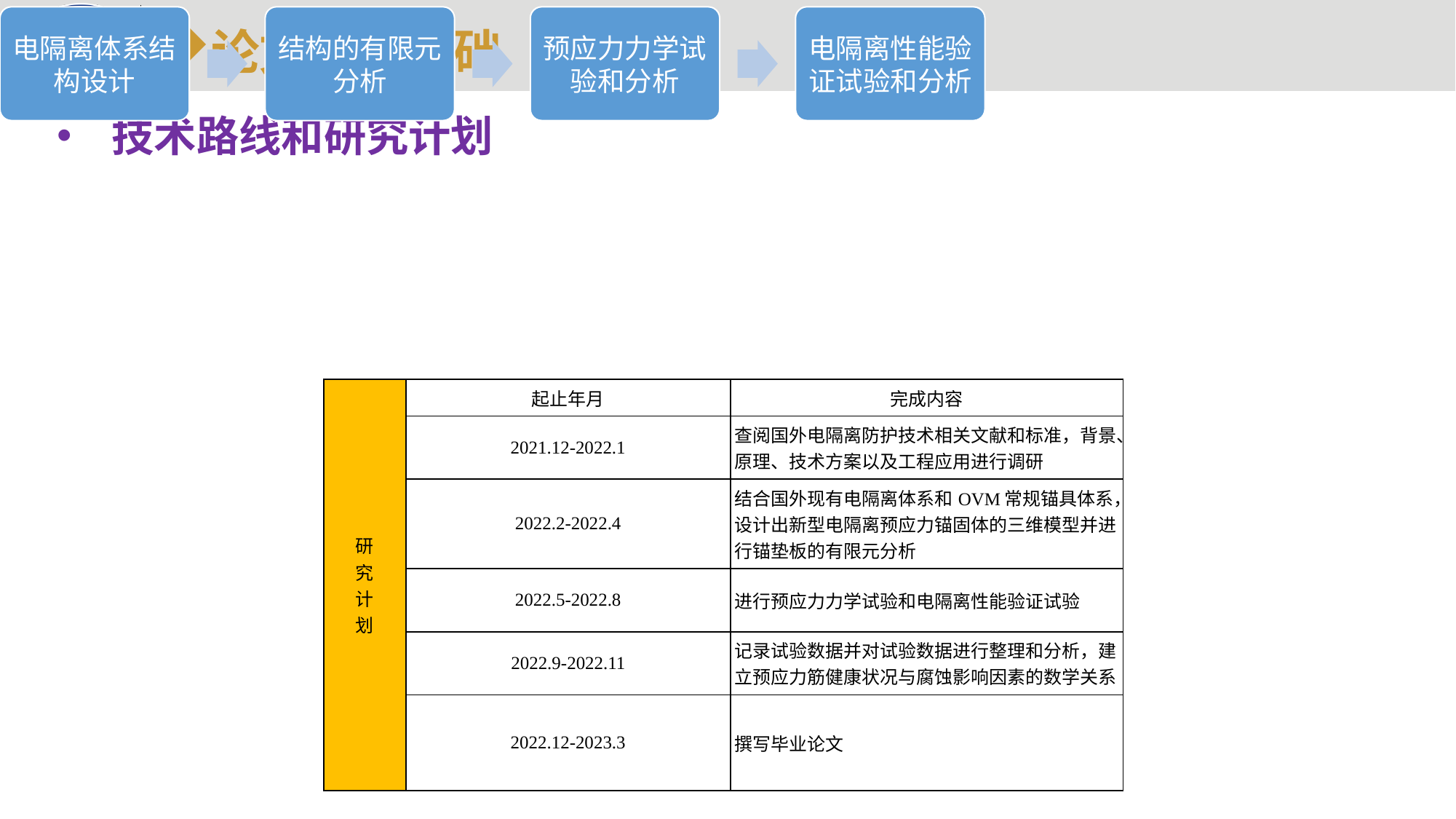

论文工作基础
技术路线和研究计划
电隔离体系结构设计

结构的有限元分析

预应力力学试验和分析

电隔离性能验证试验和分析
| 研 究 计 划 | 起止年月 | 完成内容 |
| --- | --- | --- |
|  | 2021.12-2022.1 | 查阅国外电隔离防护技术相关文献和标准，背景、原理、技术方案以及工程应用进行调研 |
|  | 2022.2-2022.4 | 结合国外现有电隔离体系和OVM常规锚具体系，设计出新型电隔离预应力锚固体的三维模型并进行锚垫板的有限元分析 |
|  | 2022.5-2022.8 | 进行预应力力学试验和电隔离性能验证试验 |
|  | 2022.9-2022.11 | 记录试验数据并对试验数据进行整理和分析，建立预应力筋健康状况与腐蚀影响因素的数学关系 |
|  | 2022.12-2023.3 | 撰写毕业论文 |